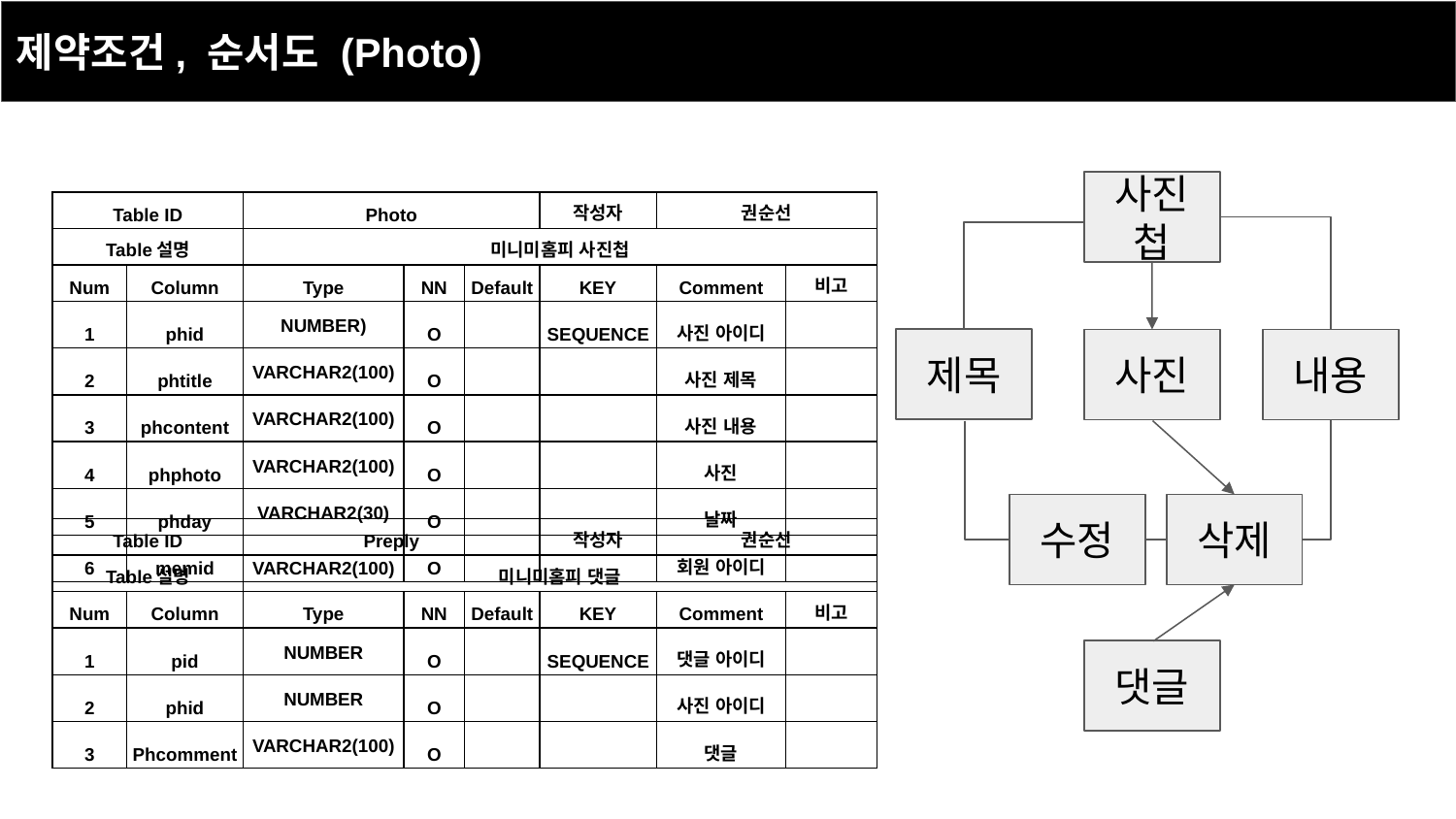

제약조건, 순서도 (Photo)
사진첩
| Table ID |  | Photo |  |  | 작성자 | 권순선 |  |
| --- | --- | --- | --- | --- | --- | --- | --- |
| Table설명 |  | 미니미홈피 사진첩 |  |  |  |  |  |
| Num | Column | Type | NN | Default | KEY | Comment | 비고 |
| 1 | phid | NUMBER) | O |  | SEQUENCE | 사진 아이디 |  |
| 2 | phtitle | VARCHAR2(100) | O |  |  | 사진 제목 |  |
| 3 | phcontent | VARCHAR2(100) | O |  |  | 사진 내용 |  |
| 4 | phphoto | VARCHAR2(100) | O |  |  | 사진 |  |
| 5 | phday | VARCHAR2(30) | O |  |  | 날짜 |  |
| 6 | memid | VARCHAR2(100) | O |  |  | 회원 아이디 |  |
제목
사진
내용
수정
삭제
| Table ID |  | Preply |  |  | 작성자 | 권순선 |  |
| --- | --- | --- | --- | --- | --- | --- | --- |
| Table설명 |  | 미니미홈피 댓글 |  |  |  |  |  |
| Num | Column | Type | NN | Default | KEY | Comment | 비고 |
| 1 | pid | NUMBER | O |  | SEQUENCE | 댓글 아이디 |  |
| 2 | phid | NUMBER | O |  |  | 사진 아이디 |  |
| 3 | Phcomment | VARCHAR2(100) | O |  |  | 댓글 |  |
댓글